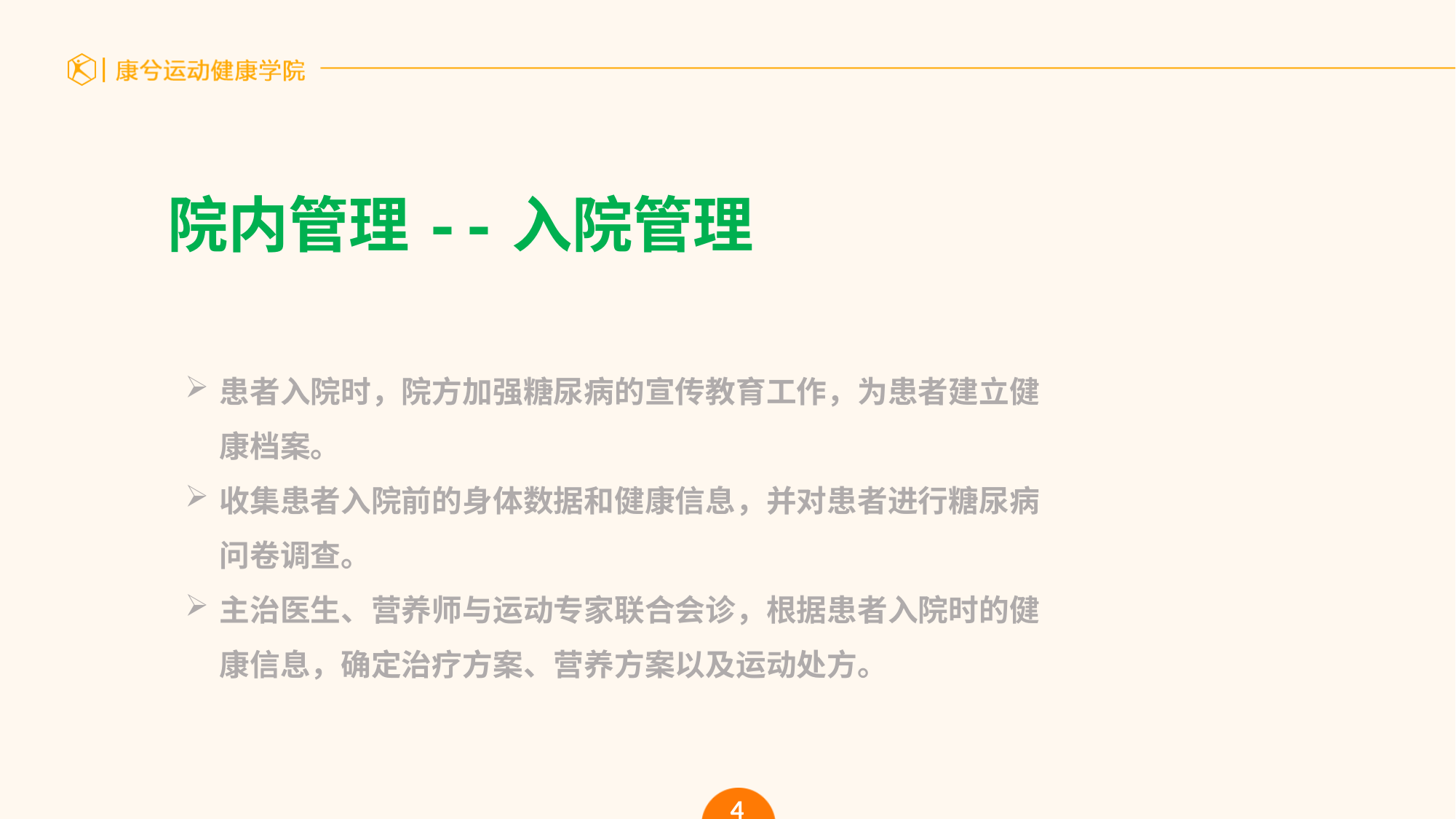

院内管理--入院管理
患者入院时，院方加强糖尿病的宣传教育工作，为患者建立健康档案。
收集患者入院前的身体数据和健康信息，并对患者进行糖尿病问卷调查。
主治医生、营养师与运动专家联合会诊，根据患者入院时的健康信息，确定治疗方案、营养方案以及运动处方。
4